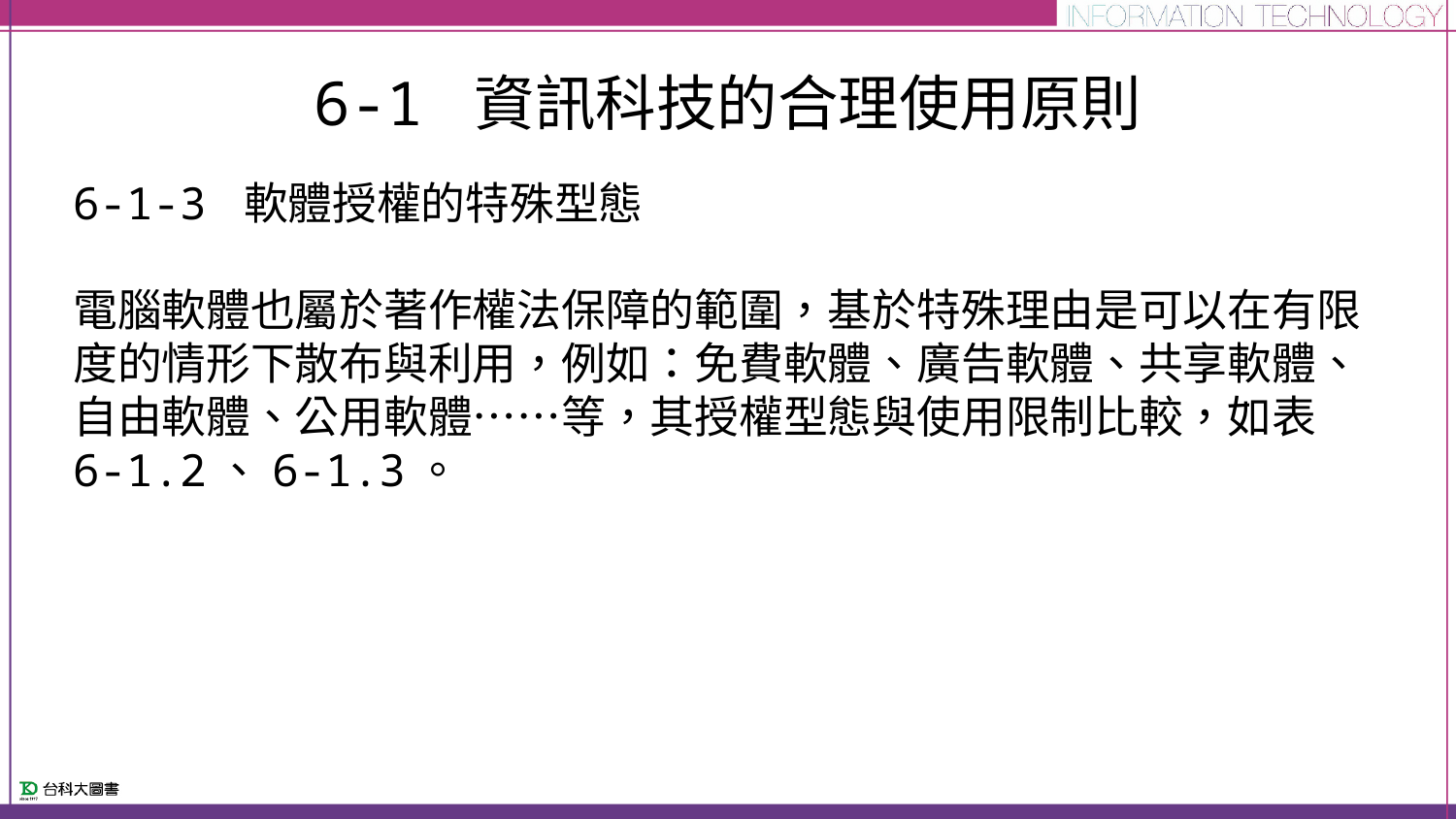

# 6-1 資訊科技的合理使用原則
6-1-3 軟體授權的特殊型態

電腦軟體也屬於著作權法保障的範圍，基於特殊理由是可以在有限度的情形下散布與利用，例如：免費軟體、廣告軟體、共享軟體、自由軟體、公用軟體……等，其授權型態與使用限制比較，如表6-1.2、6-1.3。